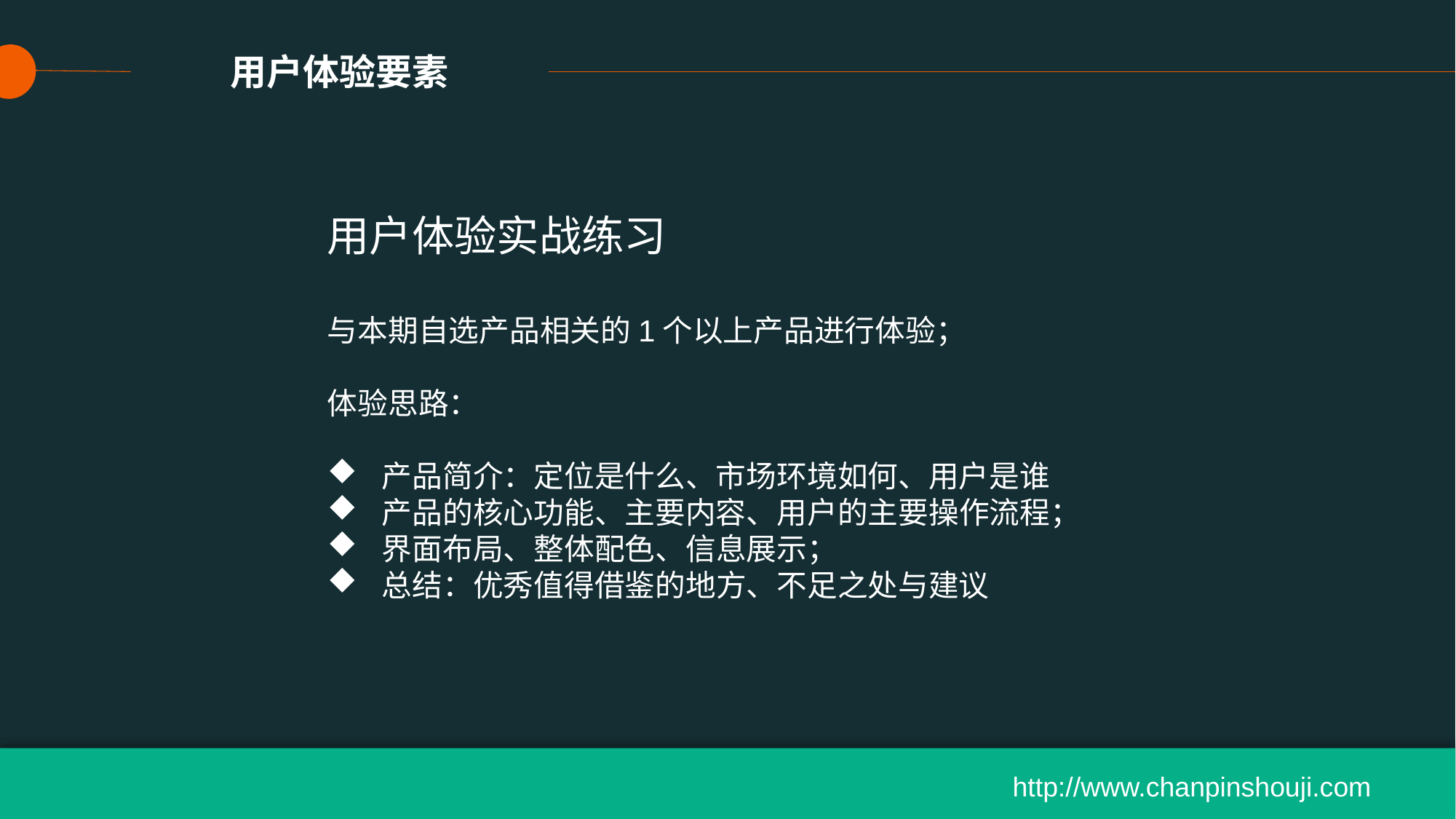

用户体验要素
用户体验实战练习

与本期自选产品相关的1个以上产品进行体验；

体验思路：

产品简介：定位是什么、市场环境如何、用户是谁
产品的核心功能、主要内容、用户的主要操作流程；
界面布局、整体配色、信息展示；
总结：优秀值得借鉴的地方、不足之处与建议
http://www.chanpinshouji.com